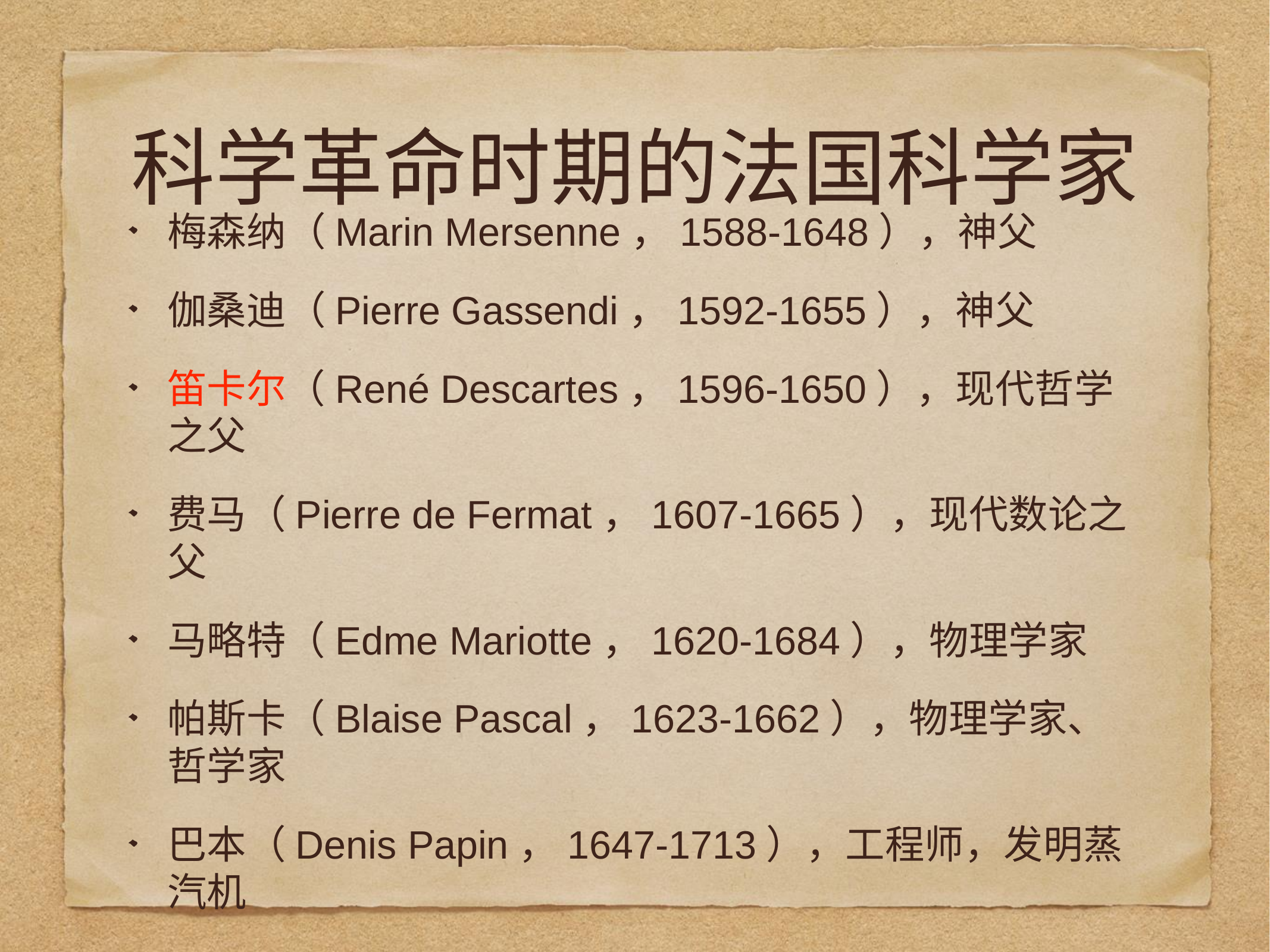

# 科学革命时期的法国科学家
梅森纳（Marin Mersenne，1588-1648），神父
伽桑迪（Pierre Gassendi，1592-1655），神父
笛卡尔（René Descartes，1596-1650），现代哲学之父
费马（Pierre de Fermat，1607-1665），现代数论之父
马略特（Edme Mariotte，1620-1684），物理学家
帕斯卡（Blaise Pascal，1623-1662），物理学家、哲学家
巴本（Denis Papin，1647-1713），工程师，发明蒸汽机